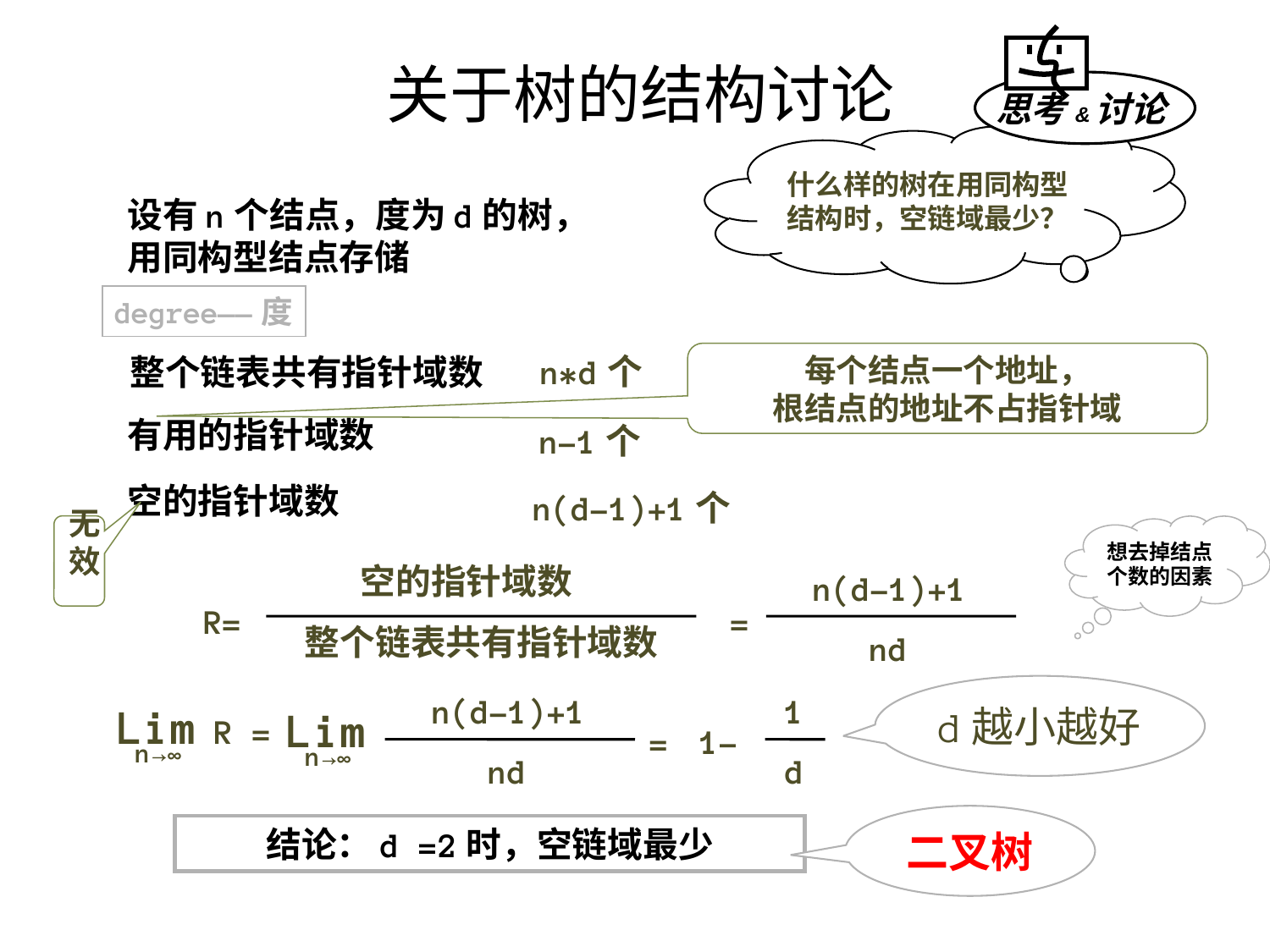

思考&讨论
# 关于树的结构讨论
什么样的树在用同构型结构时，空链域最少？
设有n个结点，度为d的树，用同构型结点存储
degree——度
n*d个
整个链表共有指针域数
每个结点一个地址，
根结点的地址不占指针域
有用的指针域数
n-1个
空的指针域数
n(d-1)+1个
想去掉结点个数的因素
无效
空的指针域数
n(d-1)+1

nd
R=
=
整个链表共有指针域数

d越小越好
n(d-1)+1

nd
1

d
Lim
n→∞
Lim
n→∞
R =
=
1-
二叉树
结论：d =2时，空链域最少
36